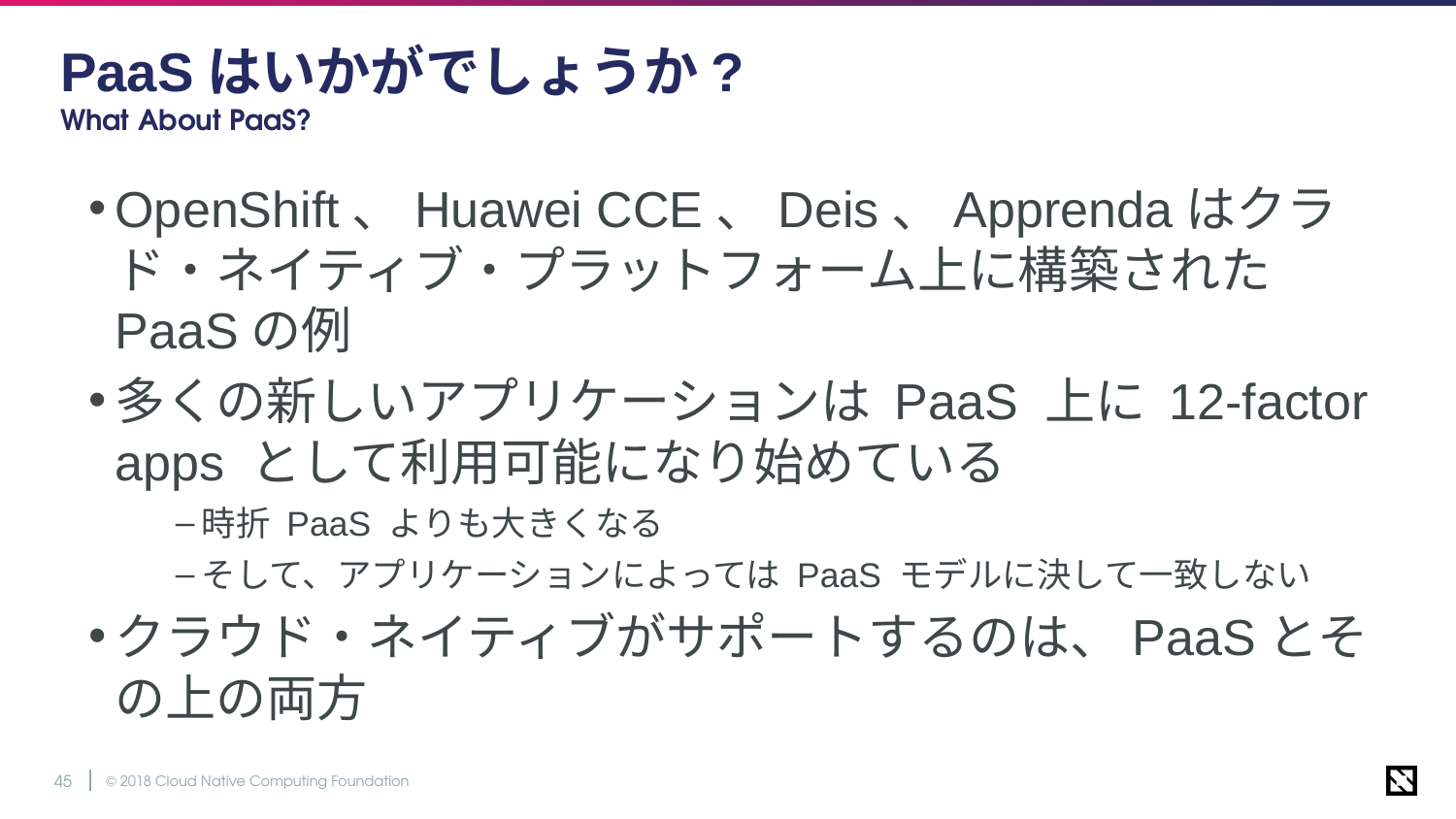

# PaaSはいかがでしょうか? What About PaaS?
OpenShift、Huawei CCE、Deis、Apprendaはクラド・ネイティブ・プラットフォーム上に構築されたPaaSの例
多くの新しいアプリケーションは PaaS 上に 12-factor apps として利用可能になり始めている
時折 PaaS よりも大きくなる
そして、アプリケーションによっては PaaS モデルに決して一致しない
クラウド・ネイティブがサポートするのは、PaaSとその上の両方